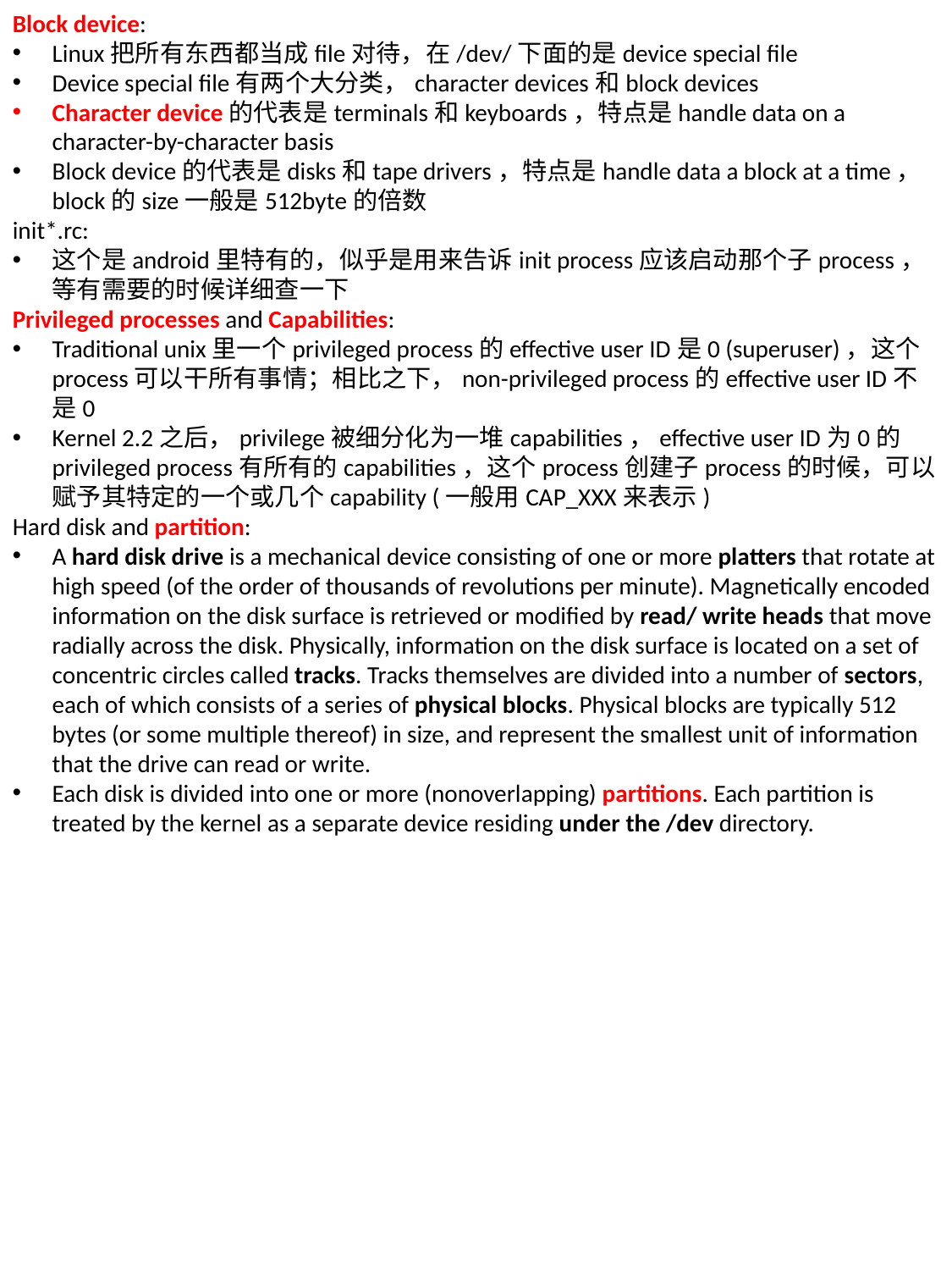

Block device:
Linux把所有东西都当成file对待，在/dev/下面的是device special file
Device special file有两个大分类，character devices和block devices
Character device的代表是terminals和keyboards，特点是handle data on a character-by-character basis
Block device的代表是disks和tape drivers，特点是handle data a block at a time，block的size一般是512byte的倍数
init*.rc:
这个是android里特有的，似乎是用来告诉init process应该启动那个子process，等有需要的时候详细查一下
Privileged processes and Capabilities:
Traditional unix里一个privileged process的effective user ID是0 (superuser)，这个process可以干所有事情；相比之下，non-privileged process的effective user ID不是0
Kernel 2.2之后，privilege被细分化为一堆capabilities，effective user ID为0的privileged process有所有的capabilities，这个process创建子process的时候，可以赋予其特定的一个或几个capability (一般用CAP_XXX来表示)
Hard disk and partition:
A hard disk drive is a mechanical device consisting of one or more platters that rotate at high speed (of the order of thousands of revolutions per minute). Magnetically encoded information on the disk surface is retrieved or modified by read/ write heads that move radially across the disk. Physically, information on the disk surface is located on a set of concentric circles called tracks. Tracks themselves are divided into a number of sectors, each of which consists of a series of physical blocks. Physical blocks are typically 512 bytes (or some multiple thereof) in size, and represent the smallest unit of information that the drive can read or write.
Each disk is divided into one or more (nonoverlapping) partitions. Each partition is treated by the kernel as a separate device residing under the /dev directory.